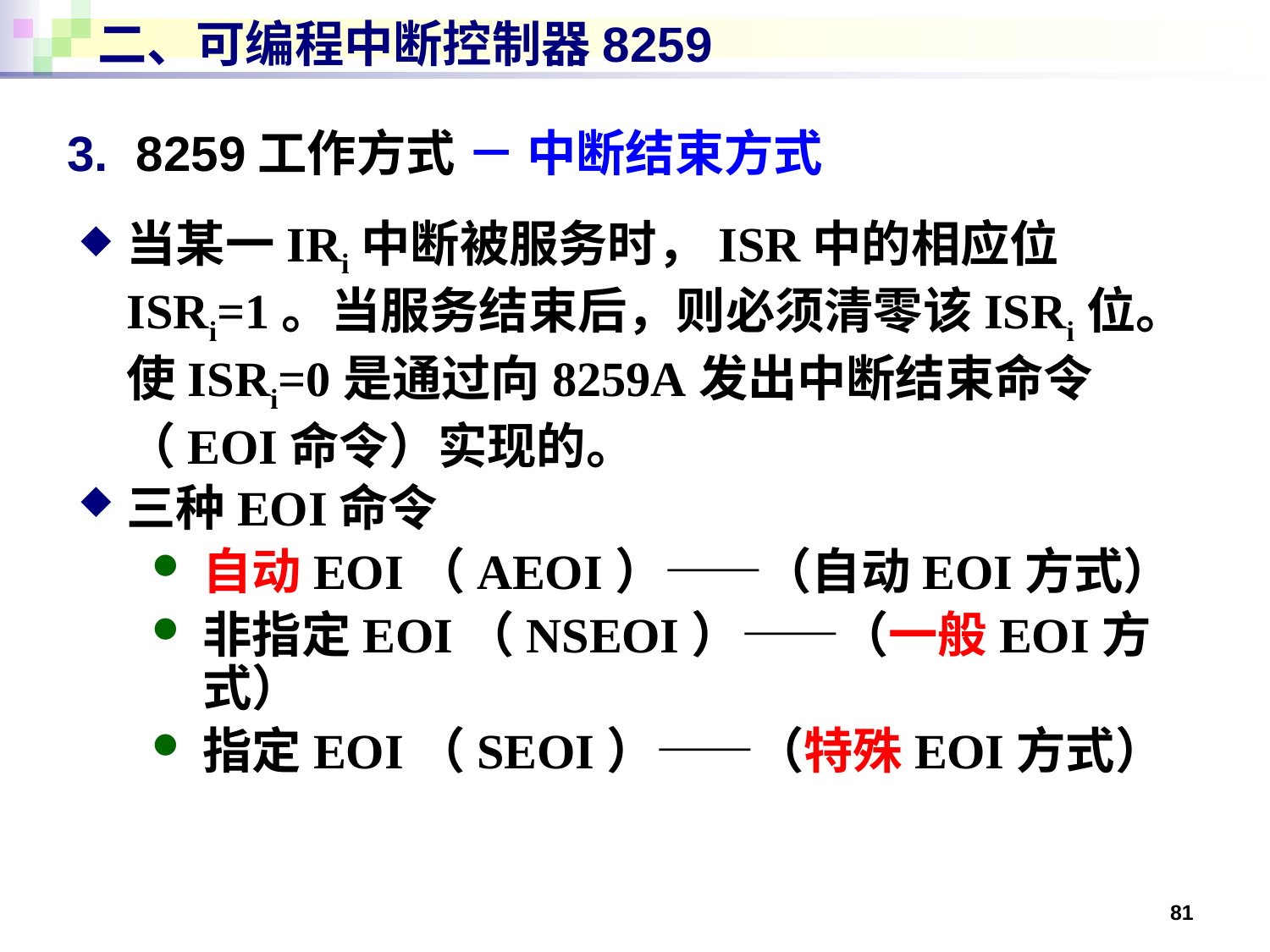

# 二、可编程中断控制器8259
3.  8259工作方式 － 中断结束方式
当某一IRi中断被服务时，ISR中的相应位ISRi=1。当服务结束后，则必须清零该ISRi位。使ISRi=0是通过向8259A发出中断结束命令（EOI命令）实现的。
三种EOI命令
自动EOI（AEOI）——（自动EOI方式）
非指定EOI（NSEOI）——（一般EOI方式）
指定EOI（SEOI）——（特殊EOI方式）
81